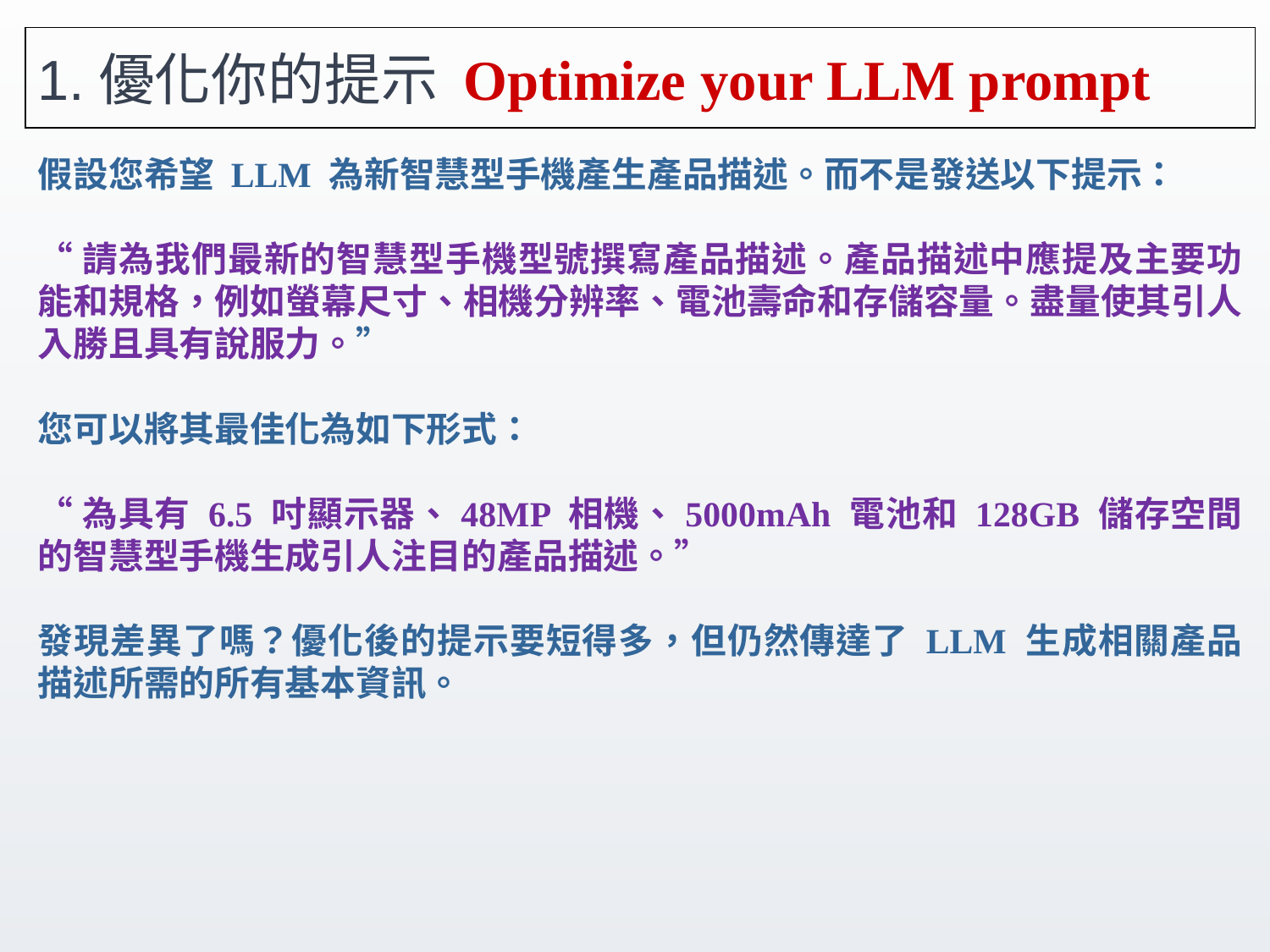

# 1.優化你的提示 Optimize your LLM prompt
假設您希望 LLM 為新智慧型手機產生產品描述。而不是發送以下提示：

“請為我們最新的智慧型手機型號撰寫產品描述。產品描述中應提及主要功能和規格，例如螢幕尺寸、相機分辨率、電池壽命和存儲容量。盡量使其引人入勝且具有說服力。”

您可以將其最佳化為如下形式：

“為具有 6.5 吋顯示器、48MP 相機、5000mAh 電池和 128GB 儲存空間的智慧型手機生成引人注目的產品描述。”

發現差異了嗎？優化後的提示要短得多，但仍然傳達了 LLM 生成相關產品描述所需的所有基本資訊。